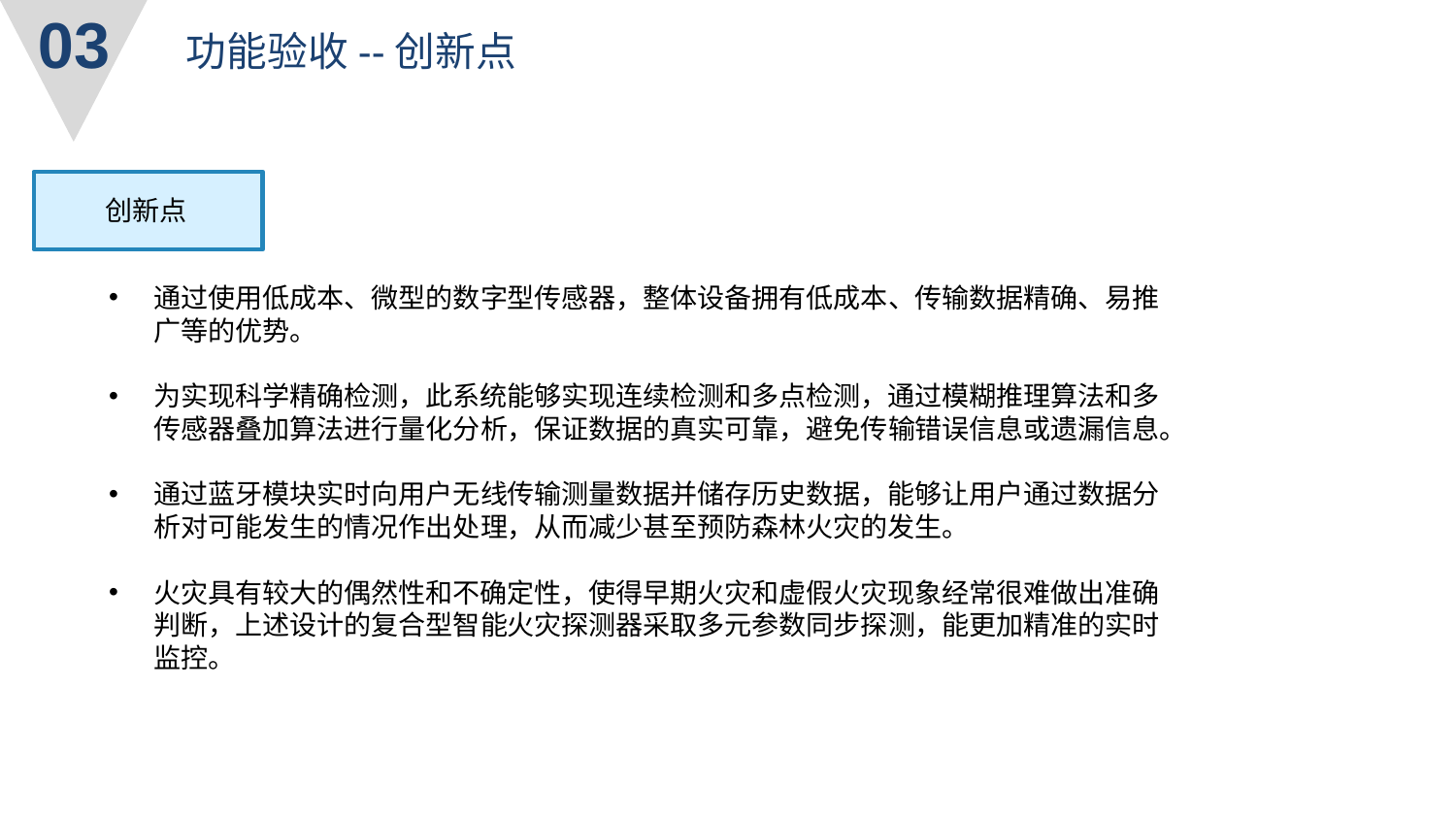

03
功能验收--创新点

  创新点
通过使用低成本、微型的数字型传感器，整体设备拥有低成本、传输数据精确、易推广等的优势。

为实现科学精确检测，此系统能够实现连续检测和多点检测，通过模糊推理算法和多传感器叠加算法进行量化分析，保证数据的真实可靠，避免传输错误信息或遗漏信息。

通过蓝牙模块实时向用户无线传输测量数据并储存历史数据，能够让用户通过数据分析对可能发生的情况作出处理，从而减少甚至预防森林火灾的发生。

火灾具有较大的偶然性和不确定性，使得早期火灾和虚假火灾现象经常很难做出准确判断，上述设计的复合型智能火灾探测器采取多元参数同步探测，能更加精准的实时监控。